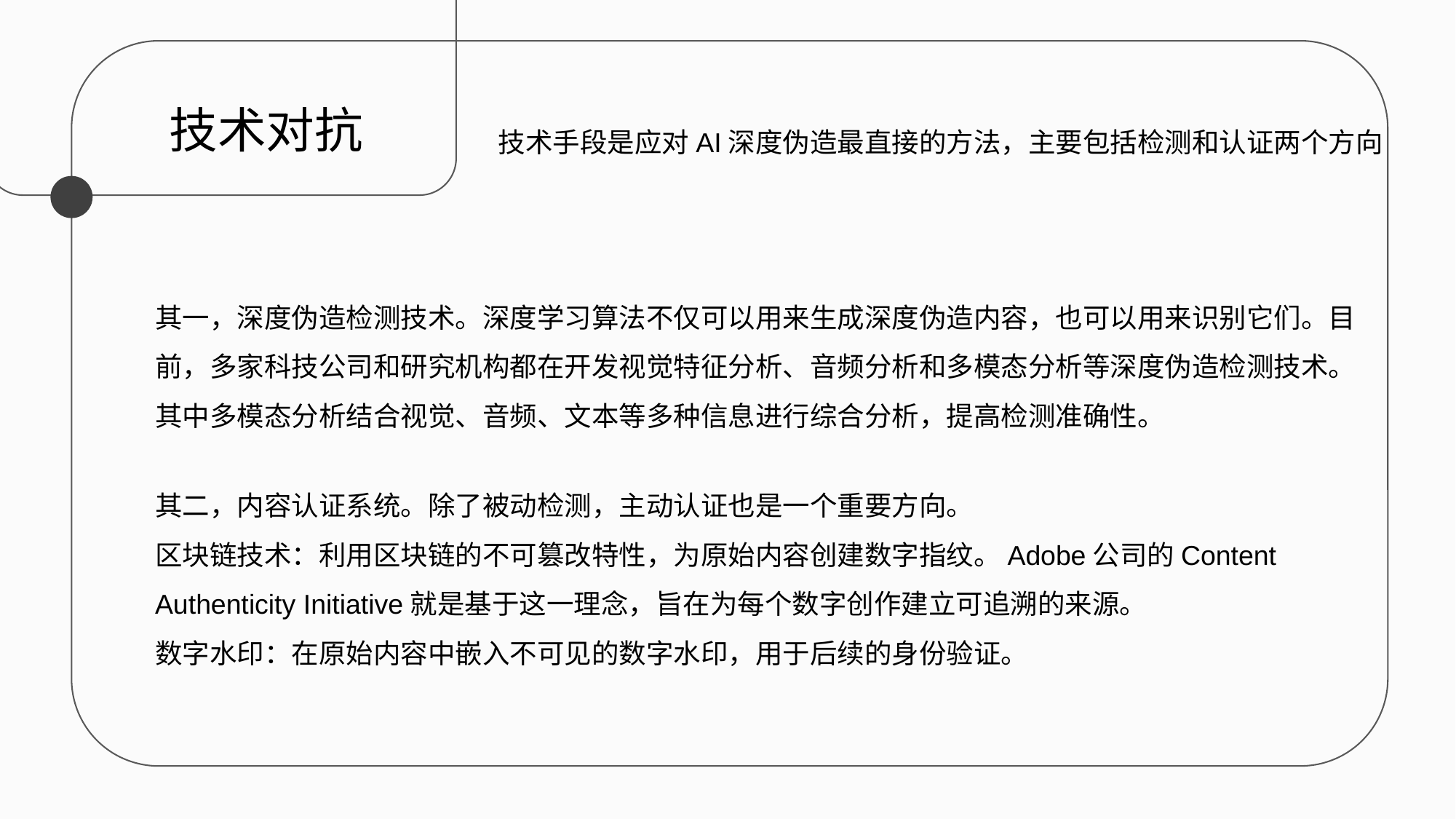

技术对抗
技术手段是应对AI深度伪造最直接的方法，主要包括检测和认证两个方向

其一，深度伪造检测技术。深度学习算法不仅可以用来生成深度伪造内容，也可以用来识别它们。目前，多家科技公司和研究机构都在开发视觉特征分析、音频分析和多模态分析等深度伪造检测技术。其中多模态分析结合视觉、音频、文本等多种信息进行综合分析，提高检测准确性。
其二，内容认证系统。除了被动检测，主动认证也是一个重要方向。
区块链技术：利用区块链的不可篡改特性，为原始内容创建数字指纹。Adobe公司的Content Authenticity Initiative就是基于这一理念，旨在为每个数字创作建立可追溯的来源。
数字水印：在原始内容中嵌入不可见的数字水印，用于后续的身份验证。